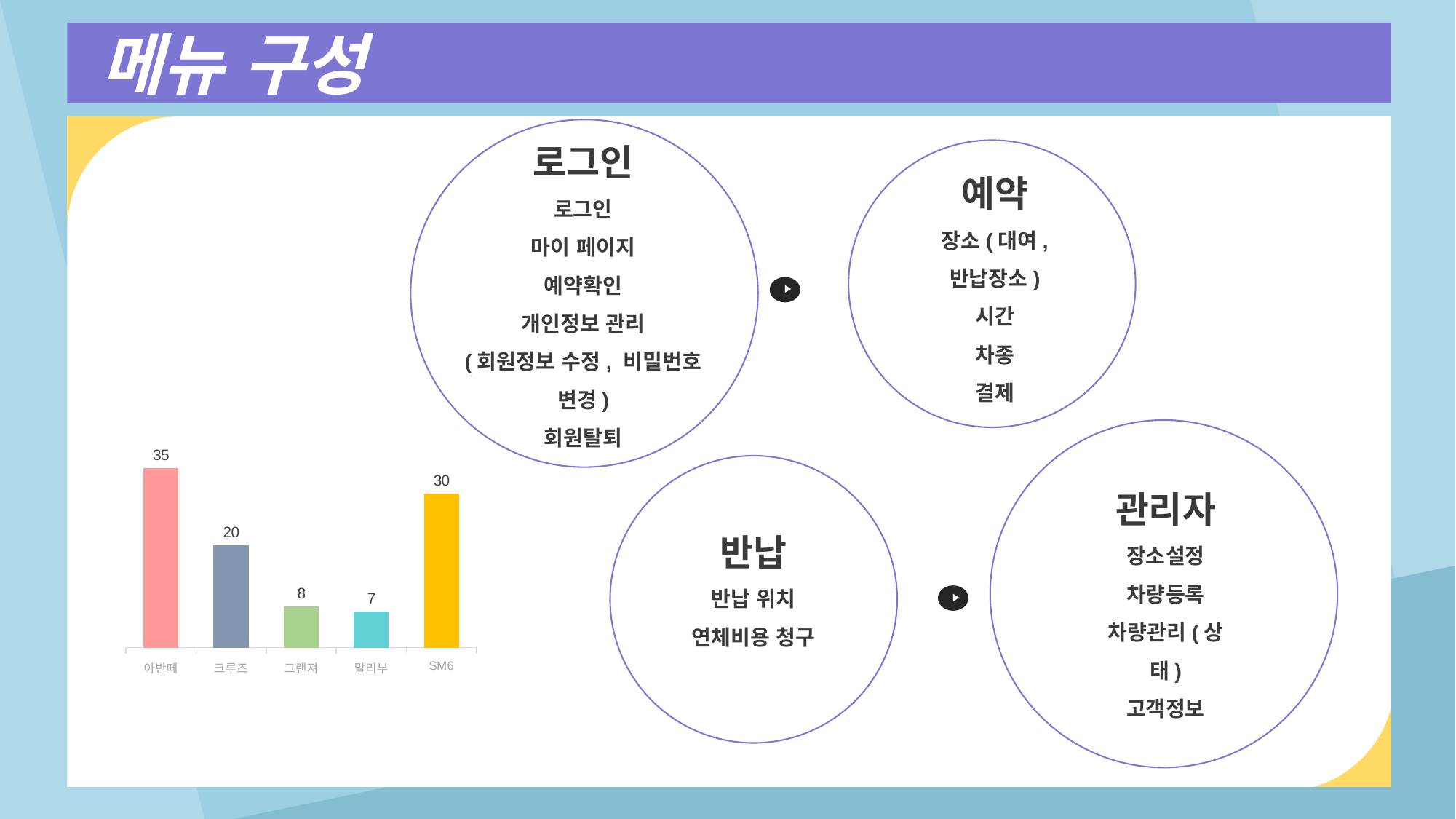

메뉴 구성
로그인
로그인
마이 페이지
예약확인
개인정보 관리
(회원정보 수정, 비밀번호 변경)
회원탈퇴

예약
장소(대여, 반납장소)
시간
차종
결제

▶

### Chart

| Category | 판매 |
|---|---|
| 아반떼 | 35.0 |
| 크루즈 | 20.0 |
| 그랜져 | 8.0 |
| 말리부 | 7.0 |
| SM6 | 30.0 |
관리자
장소설정
차량등록
차량관리(상태)
고객정보
반납
반납 위치
연체비용 청구

▶